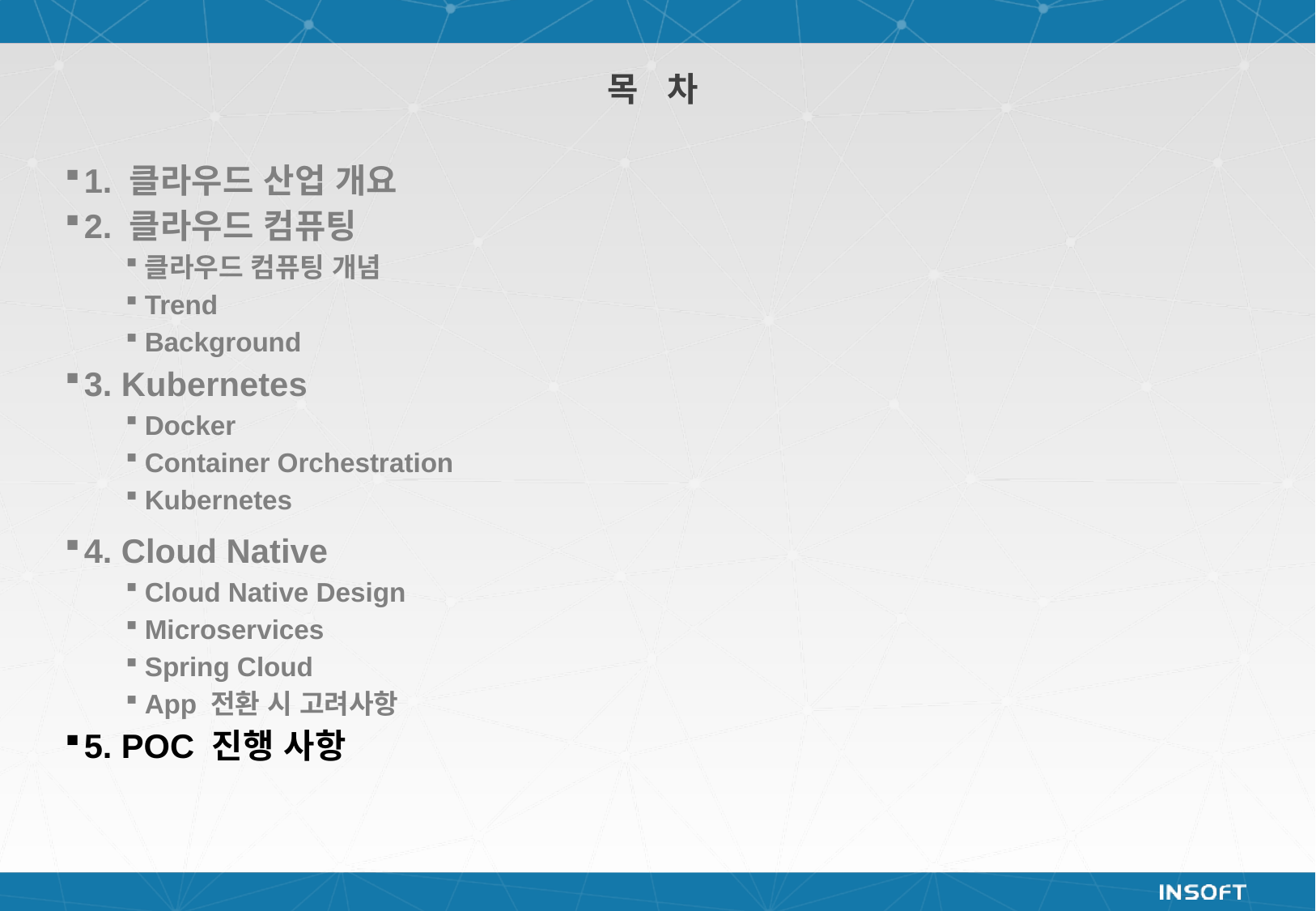

목   차

1. 클라우드 산업 개요
2. 클라우드 컴퓨팅
클라우드 컴퓨팅 개념
Trend
Background
3. Kubernetes
Docker
Container Orchestration
Kubernetes

4. Cloud Native
Cloud Native Design
Microservices
Spring Cloud
App 전환 시 고려사항
5. POC 진행 사항